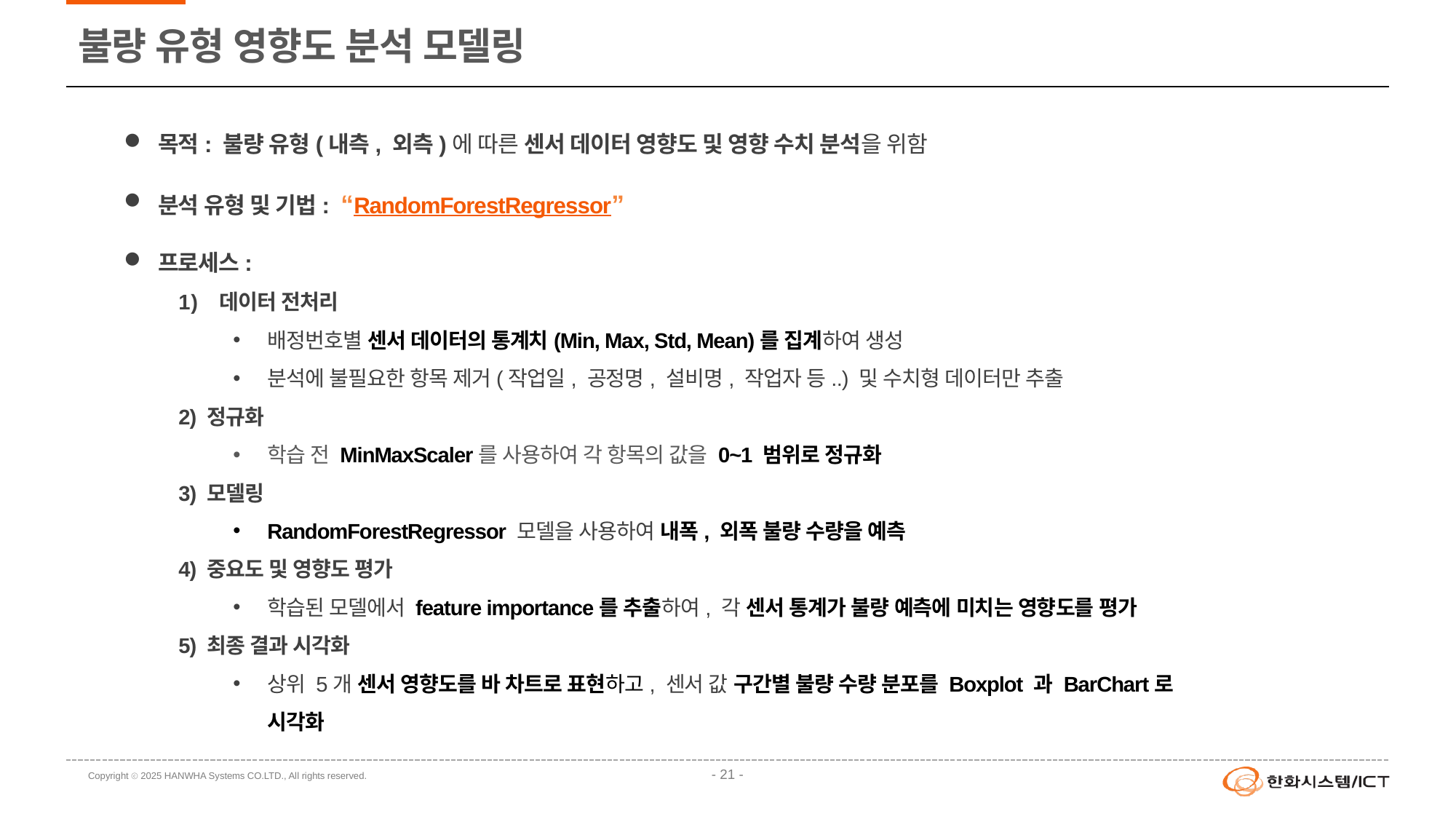

# 불량 유형 영향도 분석 모델링
목적: 불량 유형(내측, 외측)에 따른 센서 데이터 영향도 및 영향 수치 분석을 위함
분석 유형 및 기법:  “RandomForestRegressor”
프로세스:
데이터 전처리
배정번호별 센서 데이터의 통계치(Min, Max, Std, Mean)를 집계하여 생성
분석에 불필요한 항목 제거(작업일, 공정명, 설비명, 작업자 등..) 및 수치형 데이터만 추출
2) 정규화
학습 전 MinMaxScaler를 사용하여 각 항목의 값을 0~1 범위로 정규화
3) 모델링
RandomForestRegressor 모델을 사용하여 내폭, 외폭 불량 수량을 예측
4) 중요도 및 영향도 평가
학습된 모델에서 feature importance를 추출하여, 각 센서 통계가 불량 예측에 미치는 영향도를 평가
5) 최종 결과 시각화
상위 5개 센서 영향도를 바 차트로 표현하고, 센서 값 구간별 불량 수량 분포를 Boxplot 과 BarChart로 시각화